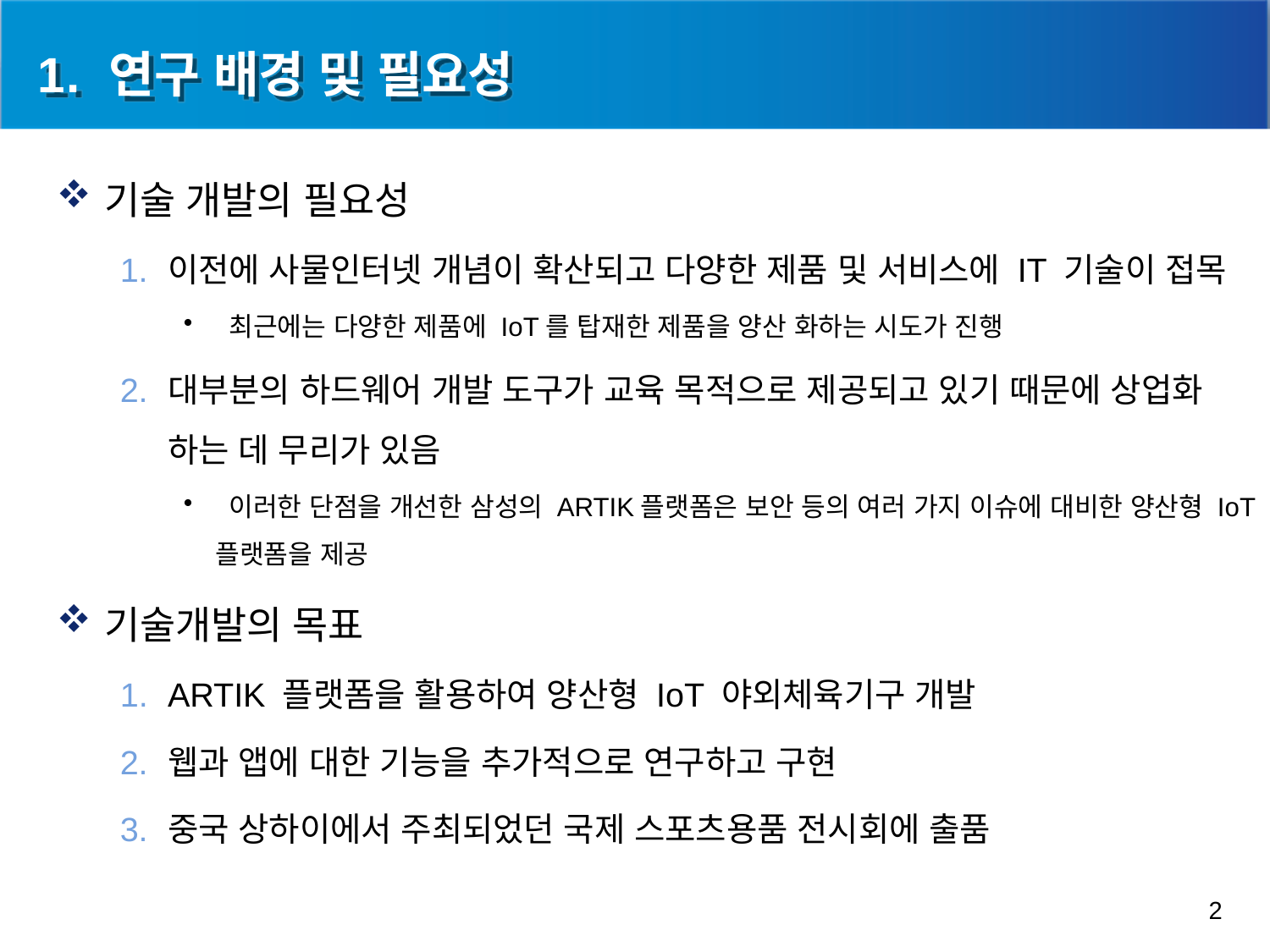

# 연구 배경 및 필요성
기술 개발의 필요성
이전에 사물인터넷 개념이 확산되고 다양한 제품 및 서비스에 IT 기술이 접목
 최근에는 다양한 제품에 IoT를 탑재한 제품을 양산 화하는 시도가 진행
대부분의 하드웨어 개발 도구가 교육 목적으로 제공되고 있기 때문에 상업화 하는 데 무리가 있음
 이러한 단점을 개선한 삼성의 ARTIK플랫폼은 보안 등의 여러 가지 이슈에 대비한 양산형 IoT 플랫폼을 제공
기술개발의 목표
ARTIK 플랫폼을 활용하여 양산형 IoT 야외체육기구 개발
웹과 앱에 대한 기능을 추가적으로 연구하고 구현
중국 상하이에서 주최되었던 국제 스포츠용품 전시회에 출품

2